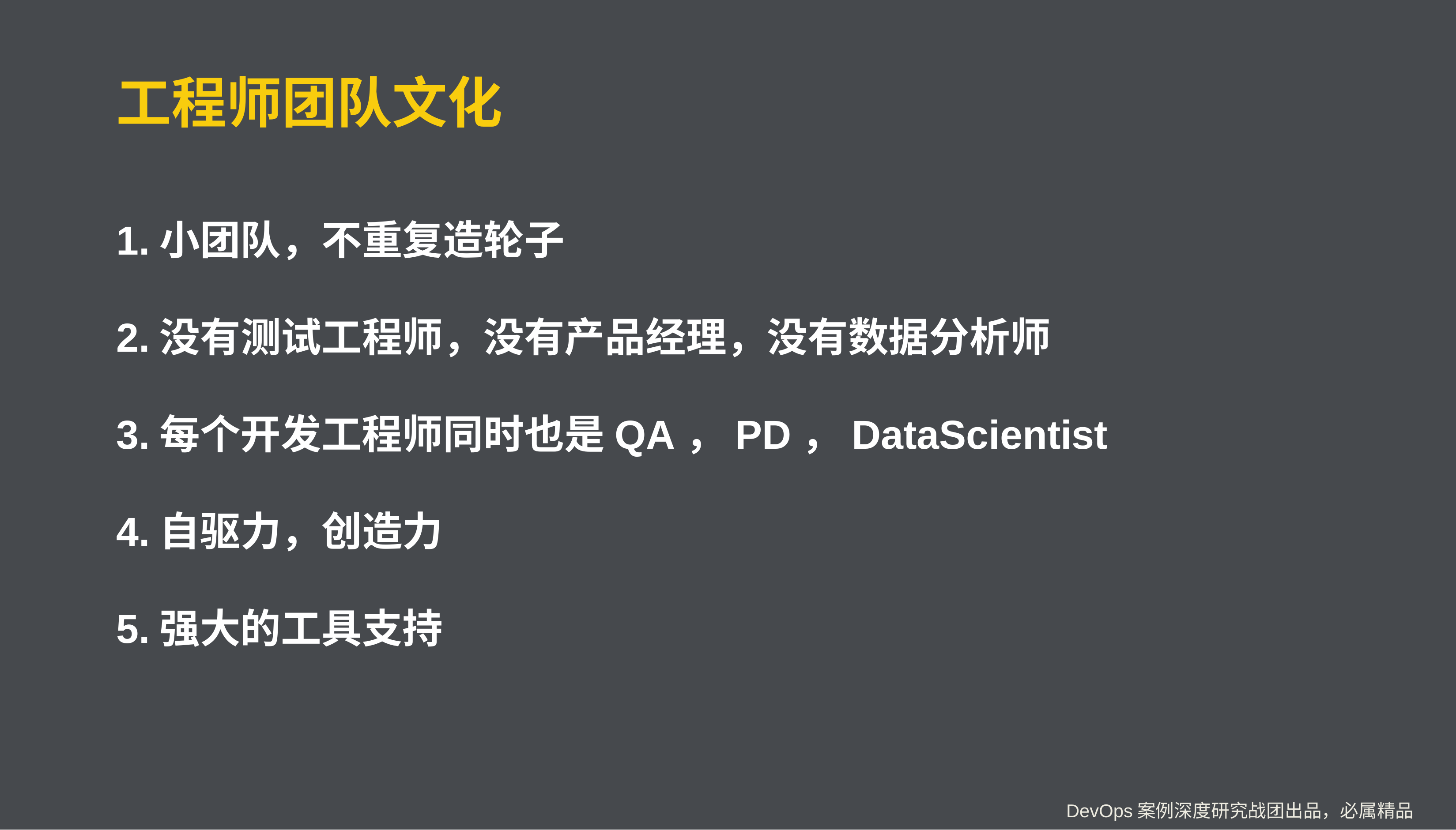

# 工程师团队文化
1.小团队，不重复造轮子

2.没有测试工程师，没有产品经理，没有数据分析师

3.每个开发工程师同时也是QA，PD，DataScientist

4.自驱力，创造力

5.强大的工具支持